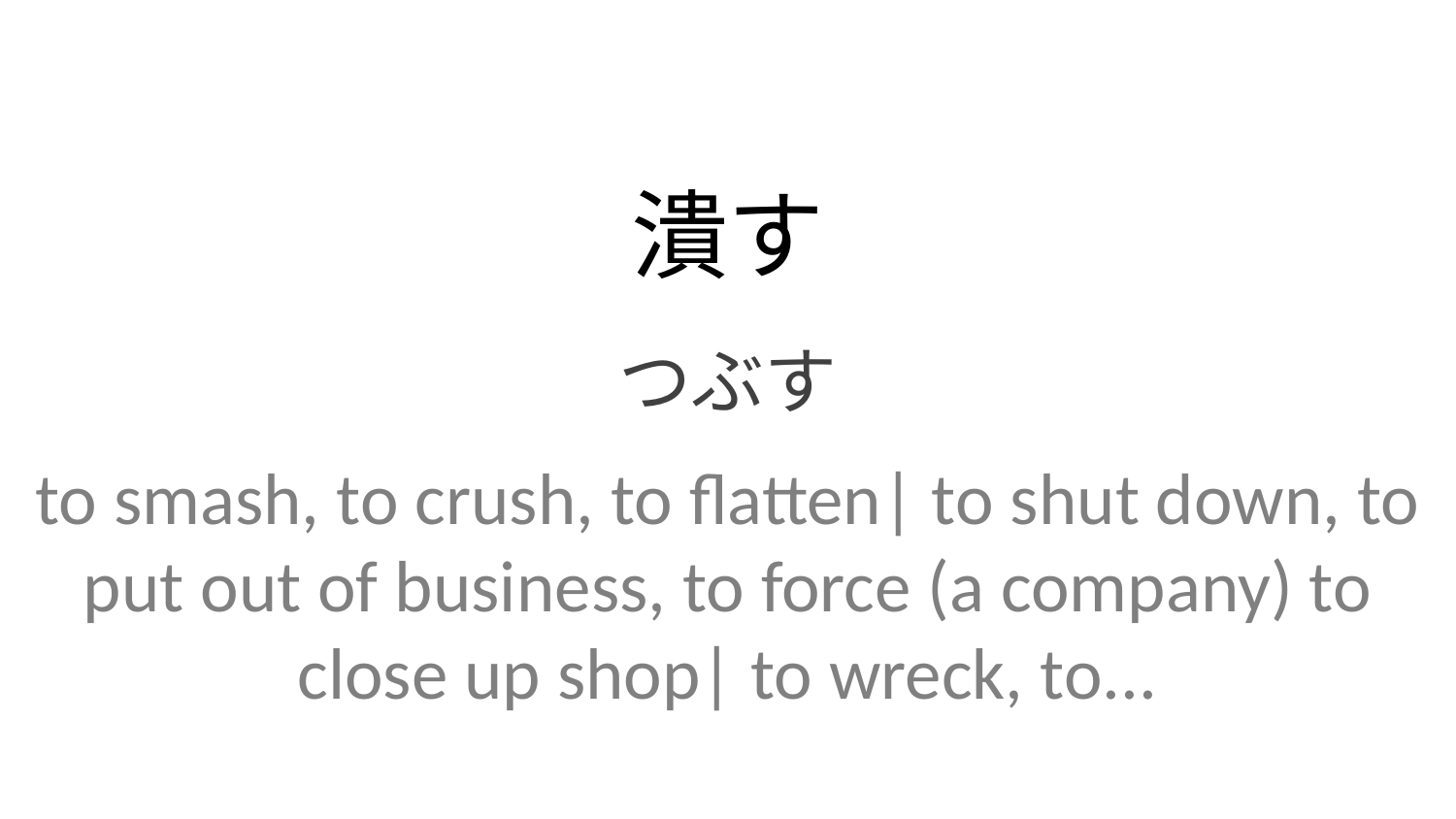

潰す

つぶす
to smash, to crush, to flatten| to shut down, to put out of business, to force (a company) to close up shop| to wreck, to...